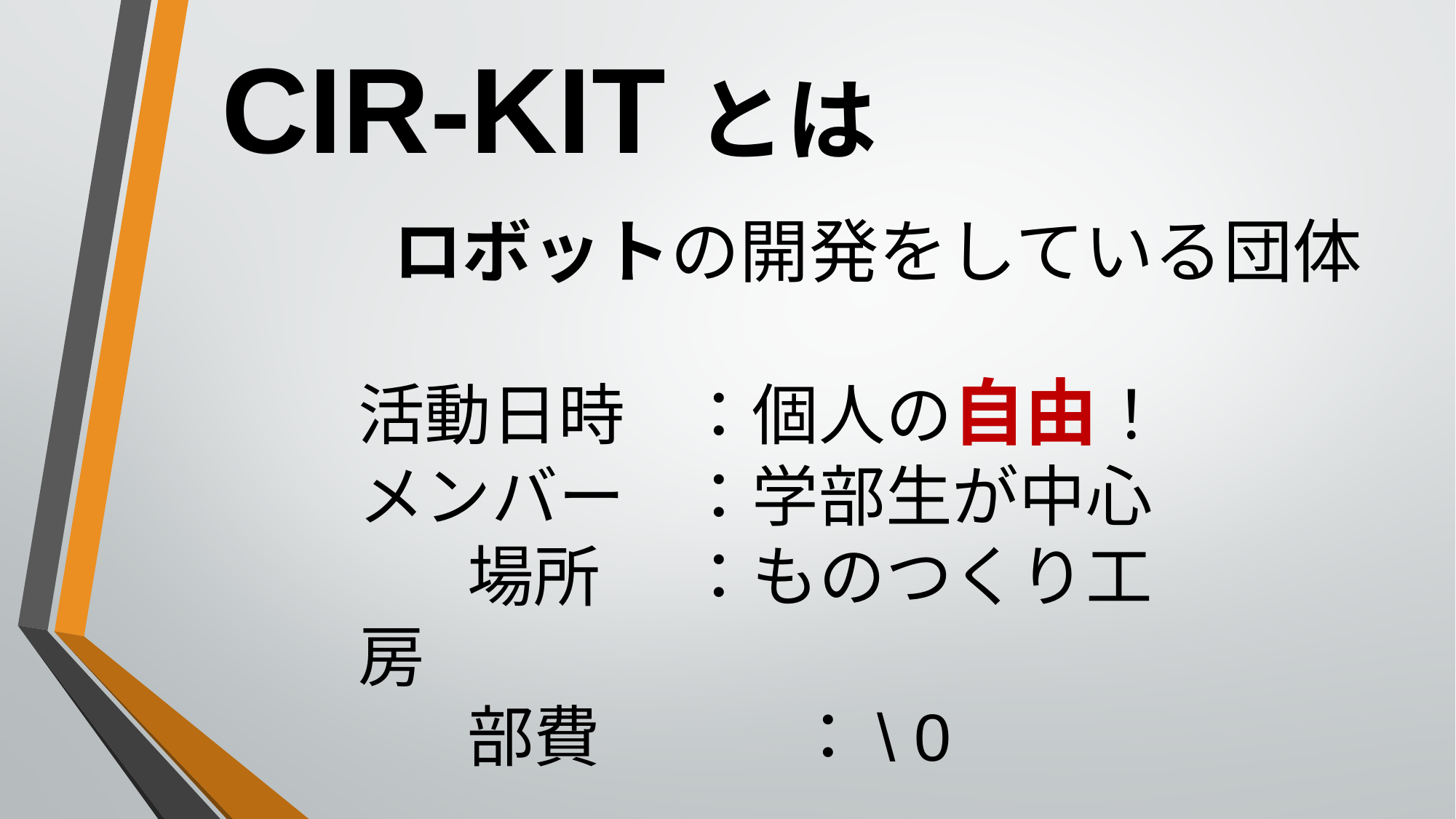

# CIR-KITとは
ロボットの開発をしている団体

活動日時	：個人の自由！
メンバー	：学部生が中心
	場所　	：ものつくり工房
	部費		：\ 0